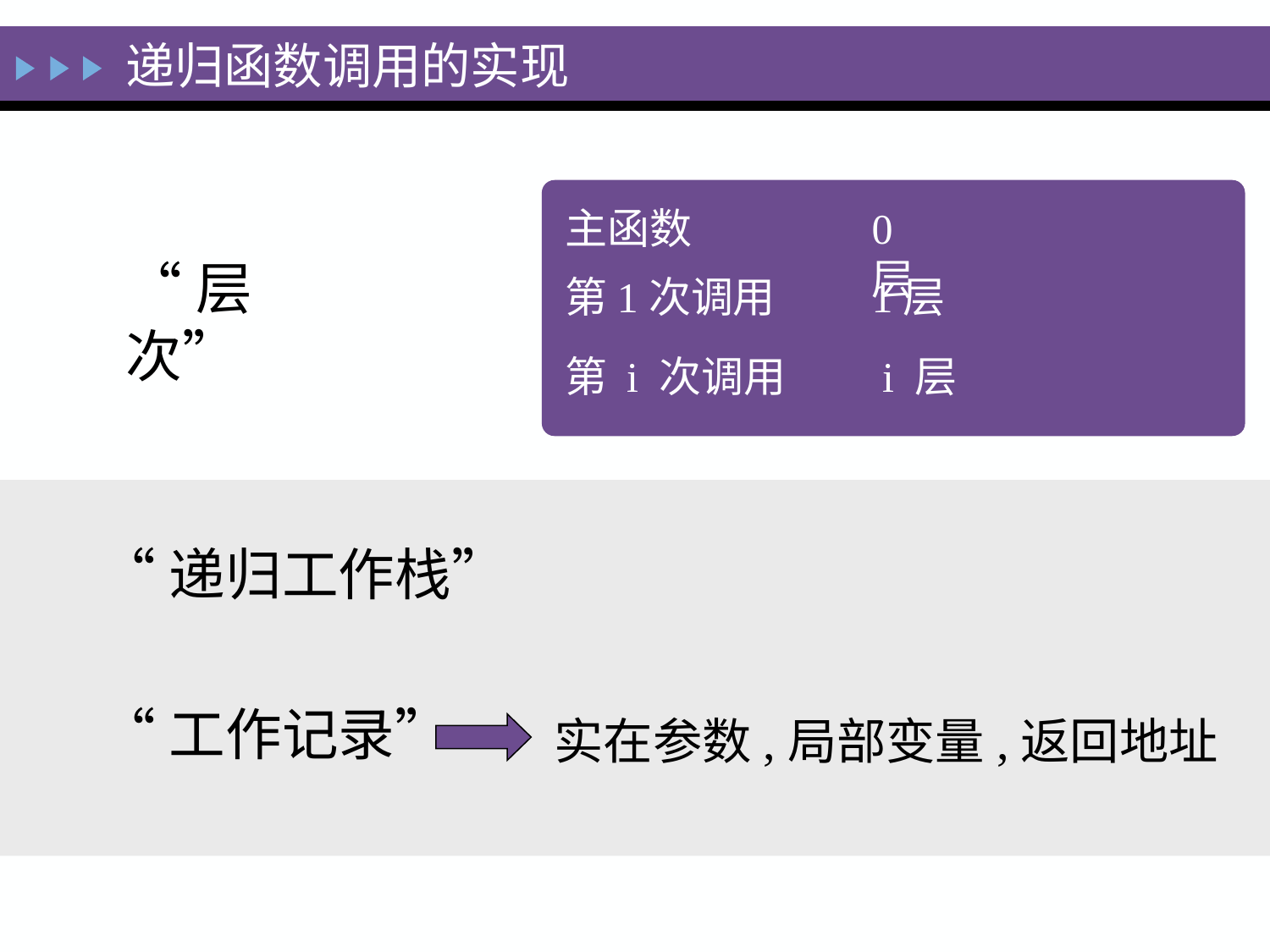

递归函数调用的实现

主函数
0层
第1次调用
1层
第 i 次调用
i 层
“层次”

“递归工作栈”
“工作记录”
实在参数,局部变量,返回地址